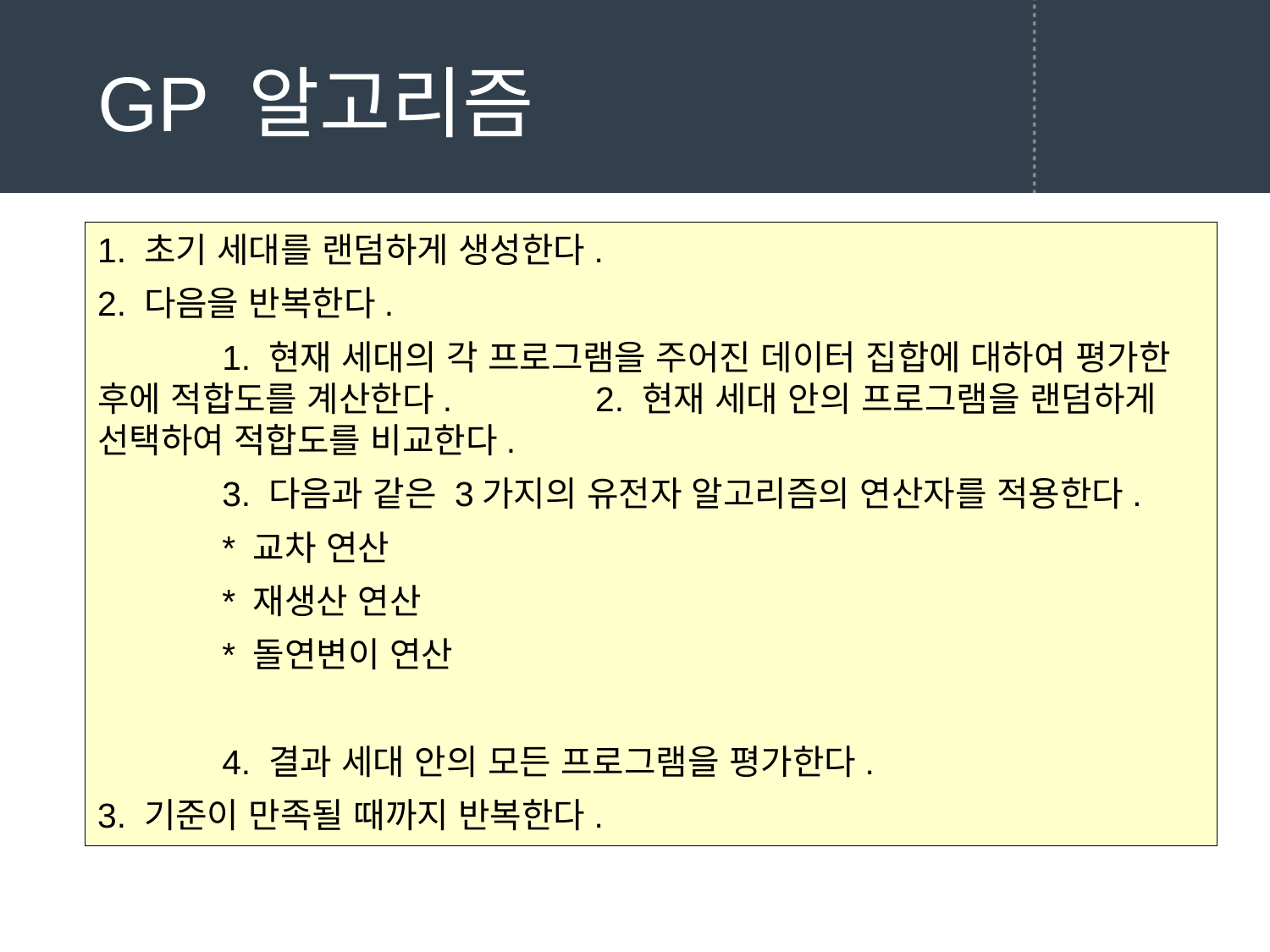

# GP 알고리즘
1. 초기 세대를 랜덤하게 생성한다.
2. 다음을 반복한다.
	1. 현재 세대의 각 프로그램을 주어진 데이터 집합에 대하여 평가한 후에 적합도를 계산한다.  	2. 현재 세대 안의 프로그램을 랜덤하게 선택하여 적합도를 비교한다.
	3. 다음과 같은 3가지의 유전자 알고리즘의 연산자를 적용한다.
		* 교차 연산
		* 재생산 연산
		* 돌연변이 연산

	4. 결과 세대 안의 모든 프로그램을 평가한다.
3. 기준이 만족될 때까지 반복한다.